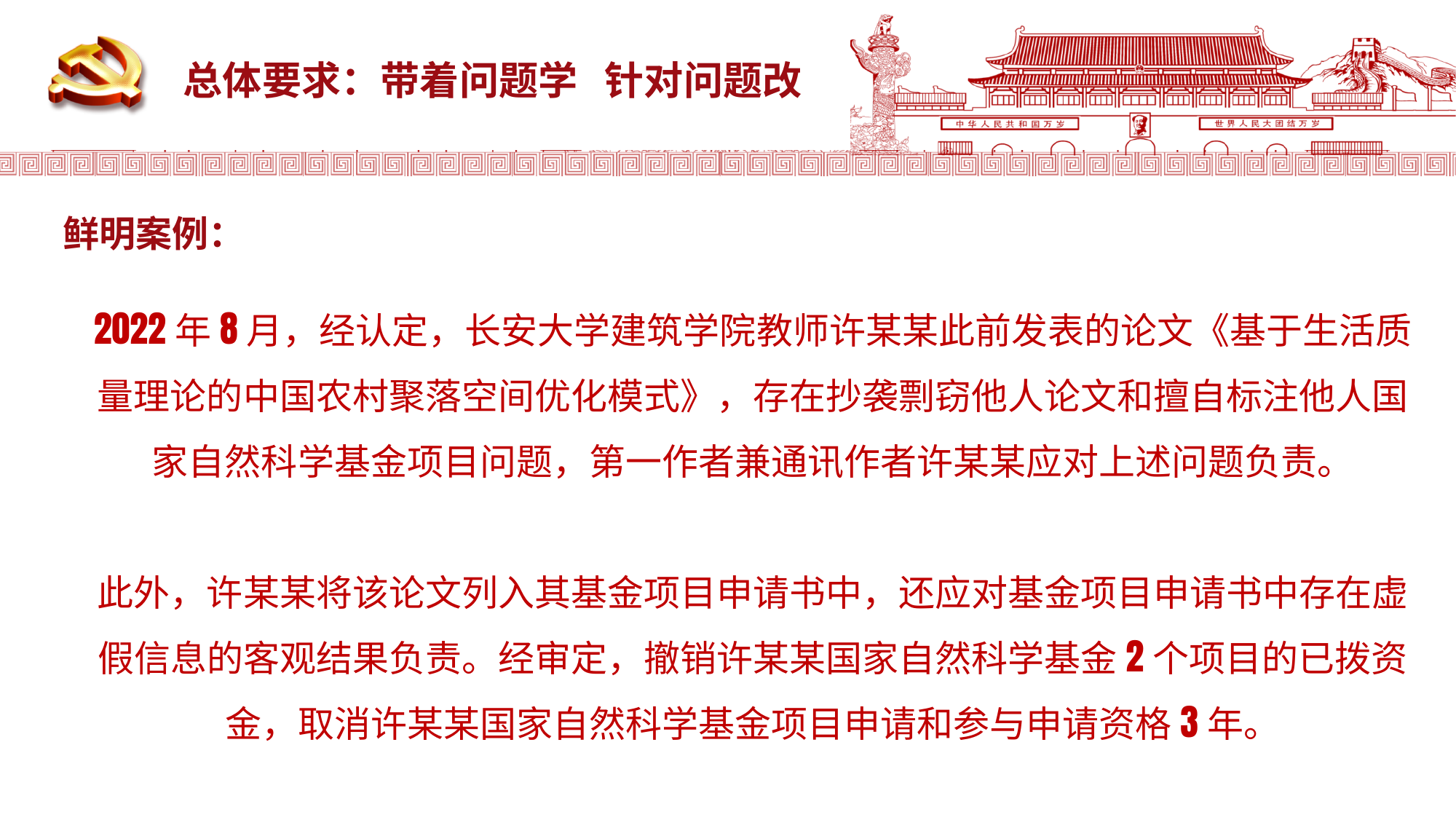

总体要求：带着问题学   针对问题改
鲜明案例：
2022年8月，经认定，长安大学建筑学院教师许某某此前发表的论文《基于生活质量理论的中国农村聚落空间优化模式》，存在抄袭剽窃他人论文和擅自标注他人国家自然科学基金项目问题，第一作者兼通讯作者许某某应对上述问题负责。

此外，许某某将该论文列入其基金项目申请书中，还应对基金项目申请书中存在虚假信息的客观结果负责。经审定，撤销许某某国家自然科学基金2个项目的已拨资金，取消许某某国家自然科学基金项目申请和参与申请资格3年。